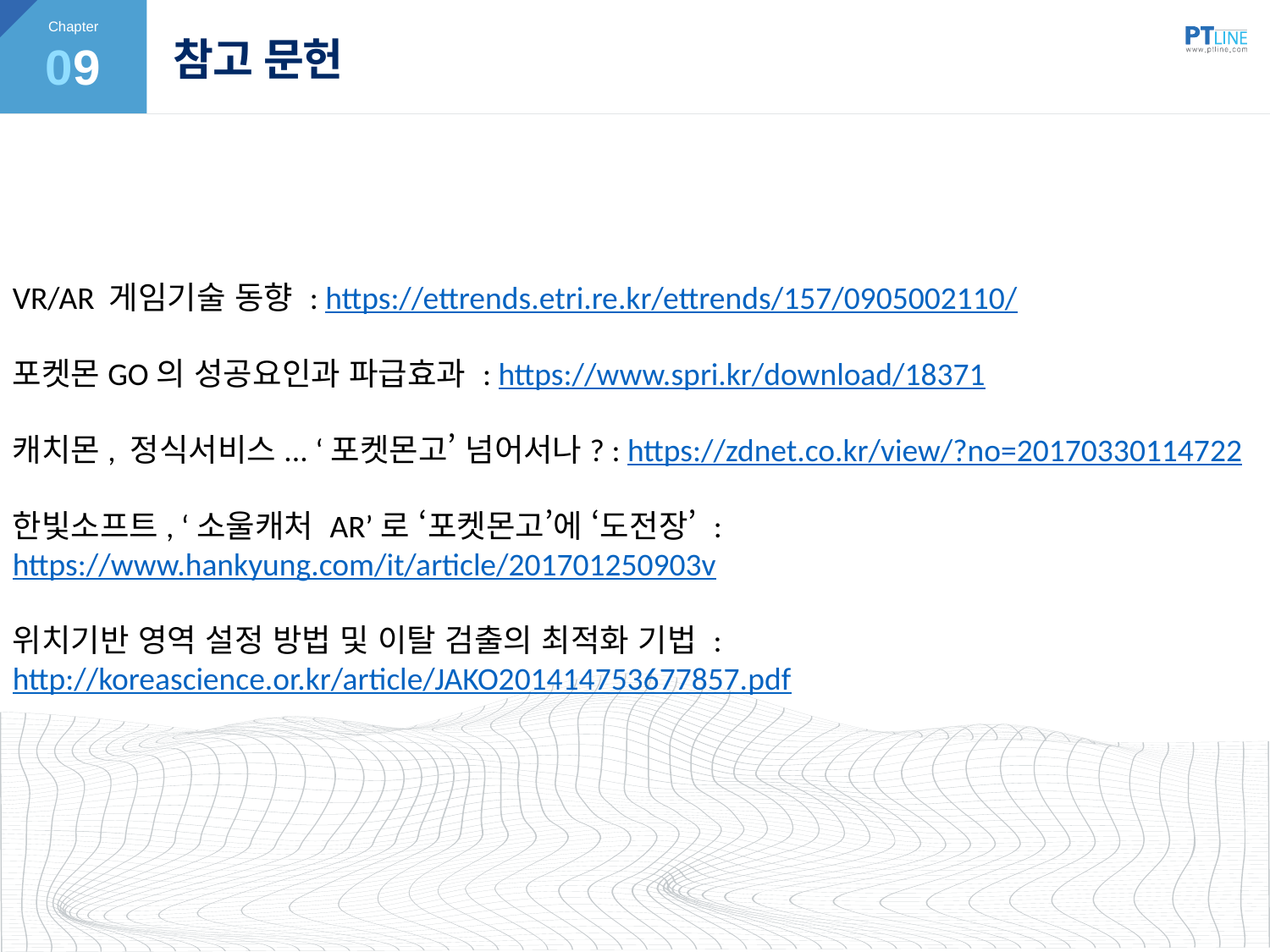

09
# 참고 문헌
VR/AR 게임기술 동향 : https://ettrends.etri.re.kr/ettrends/157/0905002110/

포켓몬GO의 성공요인과 파급효과 : https://www.spri.kr/download/18371

캐치몬, 정식서비스... ‘포켓몬고’ 넘어서나? : https://zdnet.co.kr/view/?no=20170330114722

한빛소프트, ‘소울캐처 AR’로 ‘포켓몬고’에 ‘도전장’ : https://www.hankyung.com/it/article/201701250903v

위치기반 영역 설정 방법 및 이탈 검출의 최적화 기법 : http://koreascience.or.kr/article/JAKO201414753677857.pdf